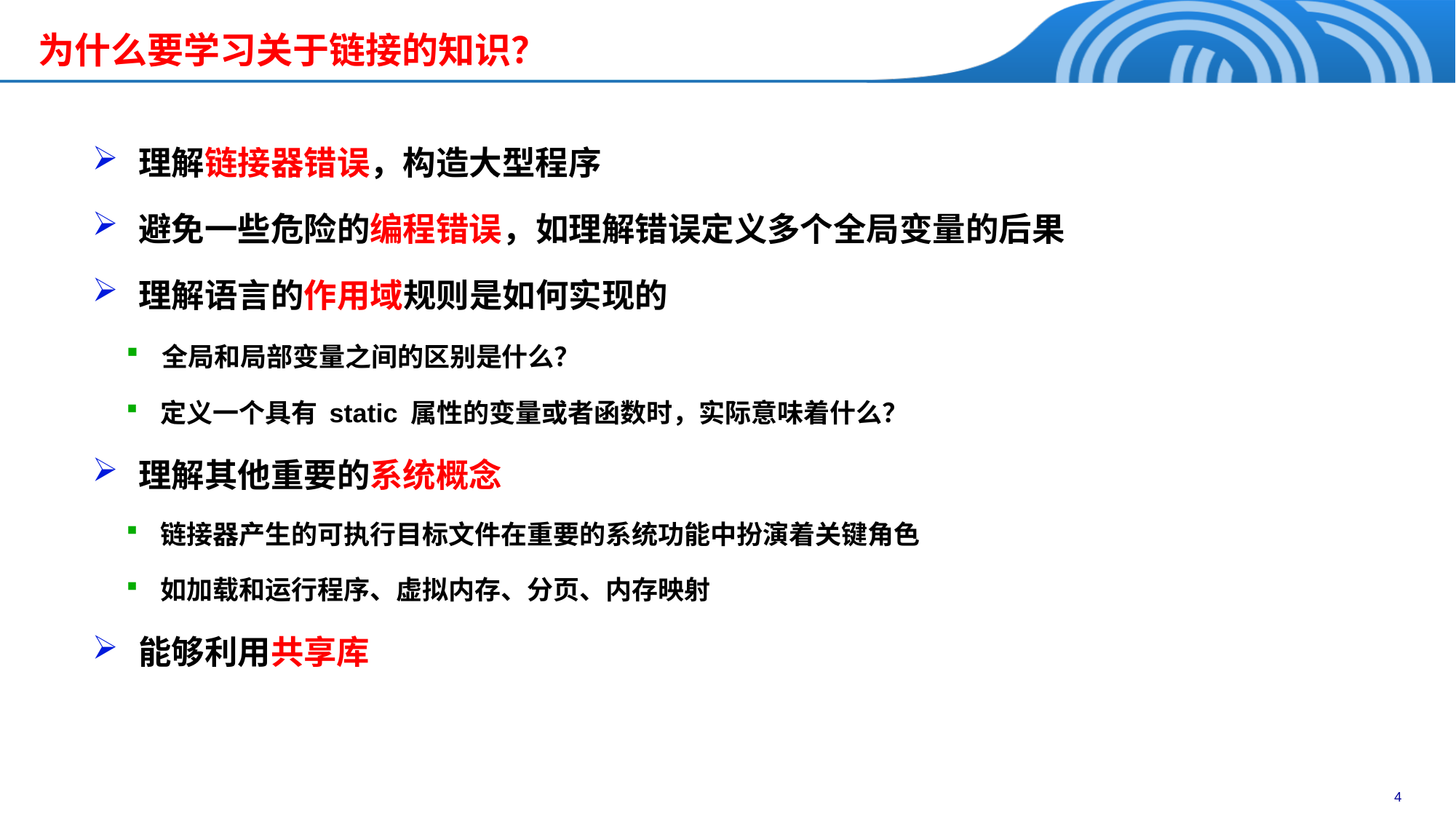

为什么要学习关于链接的知识？
  理解链接器错误，构造大型程序
  避免一些危险的编程错误，如理解错误定义多个全局变量的后果
  理解语言的作用域规则是如何实现的
  全局和局部变量之间的区别是什么？
  定义一个具有 static 属性的变量或者函数时，实际意味着什么？
  理解其他重要的系统概念
  链接器产生的可执行目标文件在重要的系统功能中扮演着关键角色
  如加载和运行程序、虚拟内存、分页、内存映射
  能够利用共享库